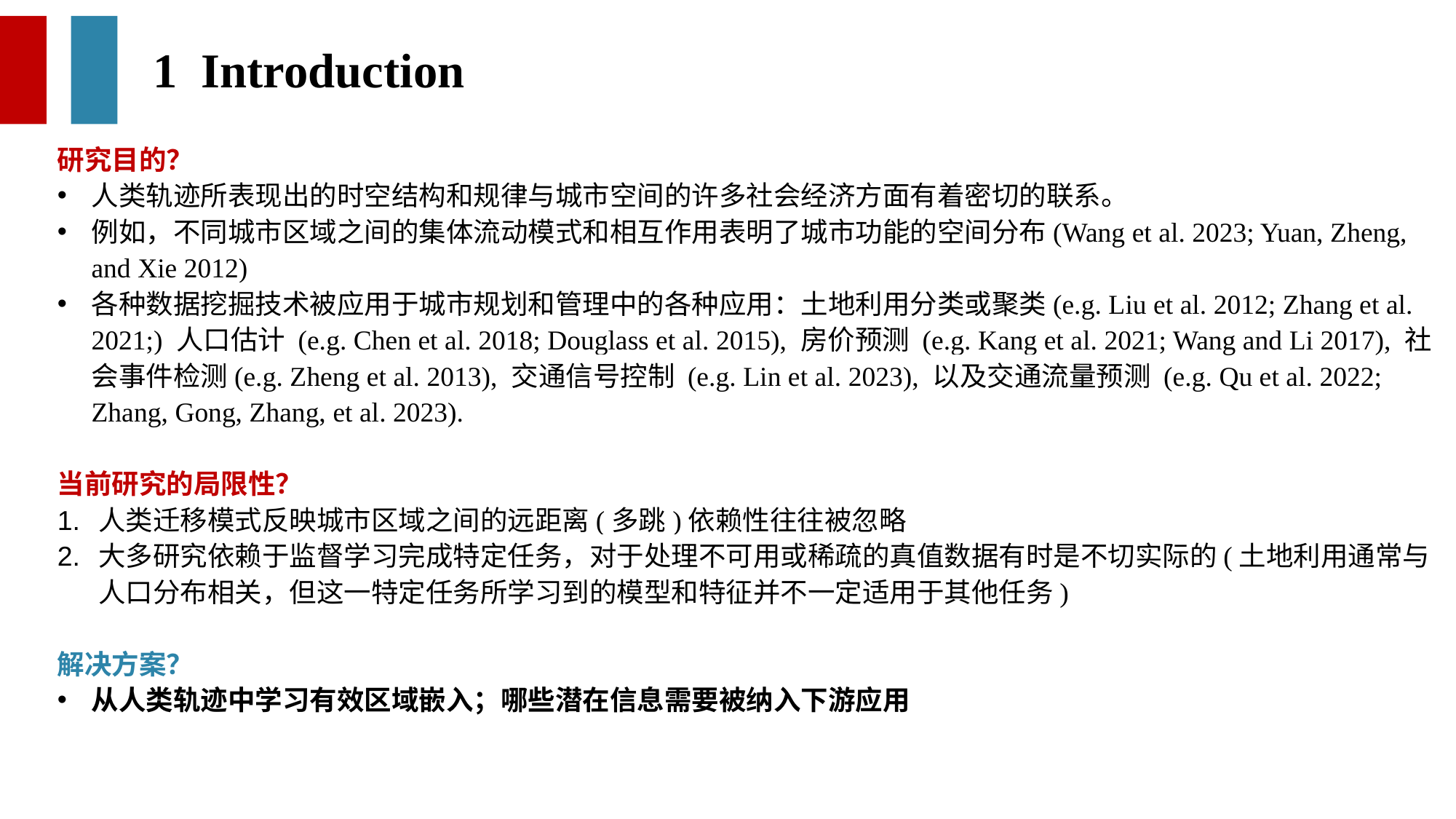

1  Introduction
研究目的？
人类轨迹所表现出的时空结构和规律与城市空间的许多社会经济方面有着密切的联系。
例如，不同城市区域之间的集体流动模式和相互作用表明了城市功能的空间分布(Wang et al. 2023; Yuan, Zheng, and Xie 2012)
各种数据挖掘技术被应用于城市规划和管理中的各种应用：土地利用分类或聚类(e.g. Liu et al. 2012; Zhang et al. 2021;) 人口估计 (e.g. Chen et al. 2018; Douglass et al. 2015), 房价预测 (e.g. Kang et al. 2021; Wang and Li 2017), 社会事件检测(e.g. Zheng et al. 2013), 交通信号控制 (e.g. Lin et al. 2023), 以及交通流量预测 (e.g. Qu et al. 2022; Zhang, Gong, Zhang, et al. 2023).

当前研究的局限性？
人类迁移模式反映城市区域之间的远距离(多跳)依赖性往往被忽略
大多研究依赖于监督学习完成特定任务，对于处理不可用或稀疏的真值数据有时是不切实际的(土地利用通常与人口分布相关，但这一特定任务所学习到的模型和特征并不一定适用于其他任务)

解决方案？
从人类轨迹中学习有效区域嵌入；哪些潜在信息需要被纳入下游应用